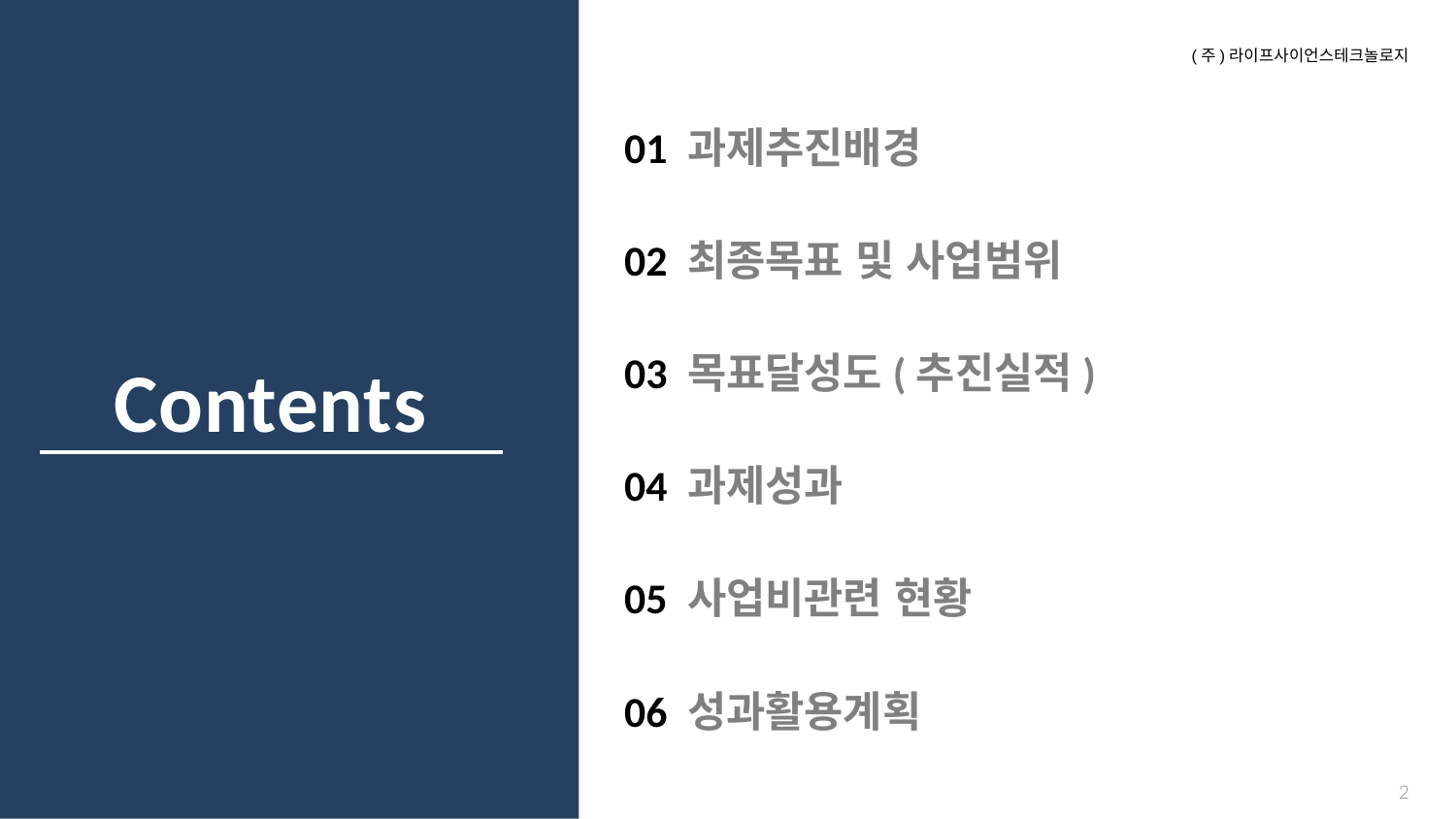

01 과제추진배경

02 최종목표 및 사업범위

03 목표달성도(추진실적)

04 과제성과

05 사업비관련 현황

06 성과활용계획
Contents